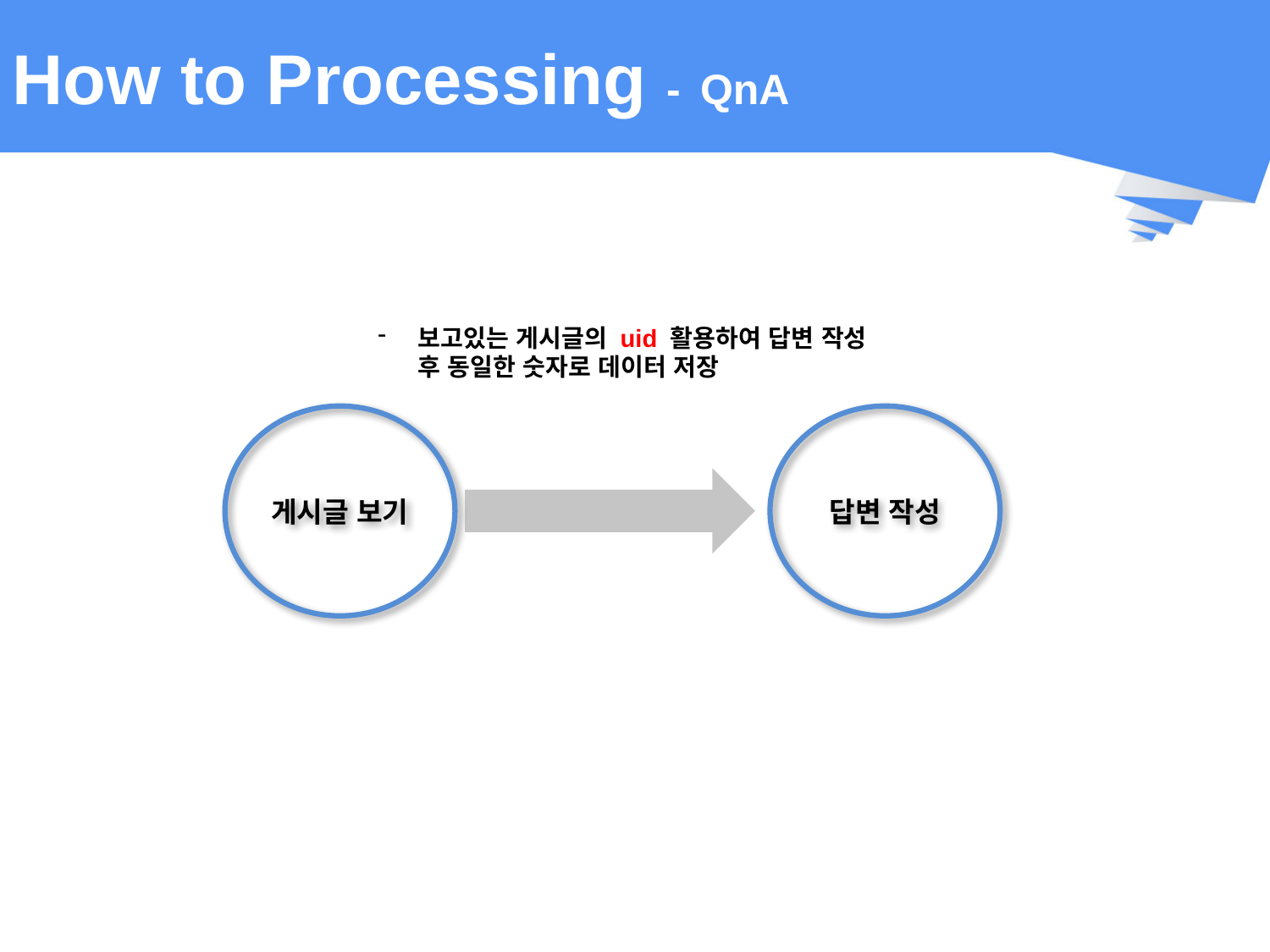

# How to Processing - QnA
보고있는 게시글의 uid 활용하여 답변 작성 후 동일한 숫자로 데이터 저장
게시글 보기
답변 작성